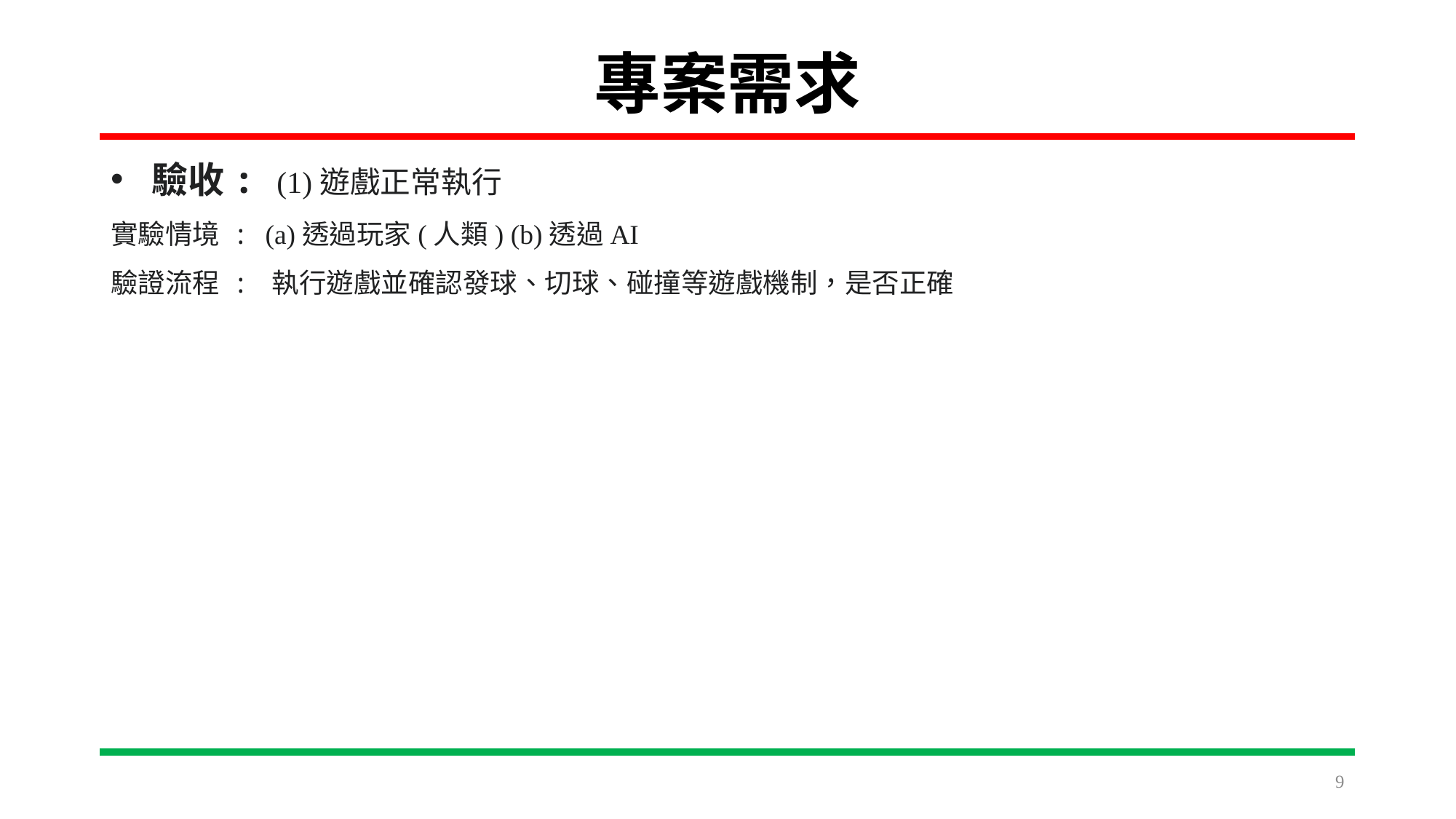

# 專案需求
驗收: (1)遊戲正常執行
實驗情境 : (a)透過玩家(人類) (b)透過AI
驗證流程 : 執行遊戲並確認發球、切球、碰撞等遊戲機制，是否正確
9